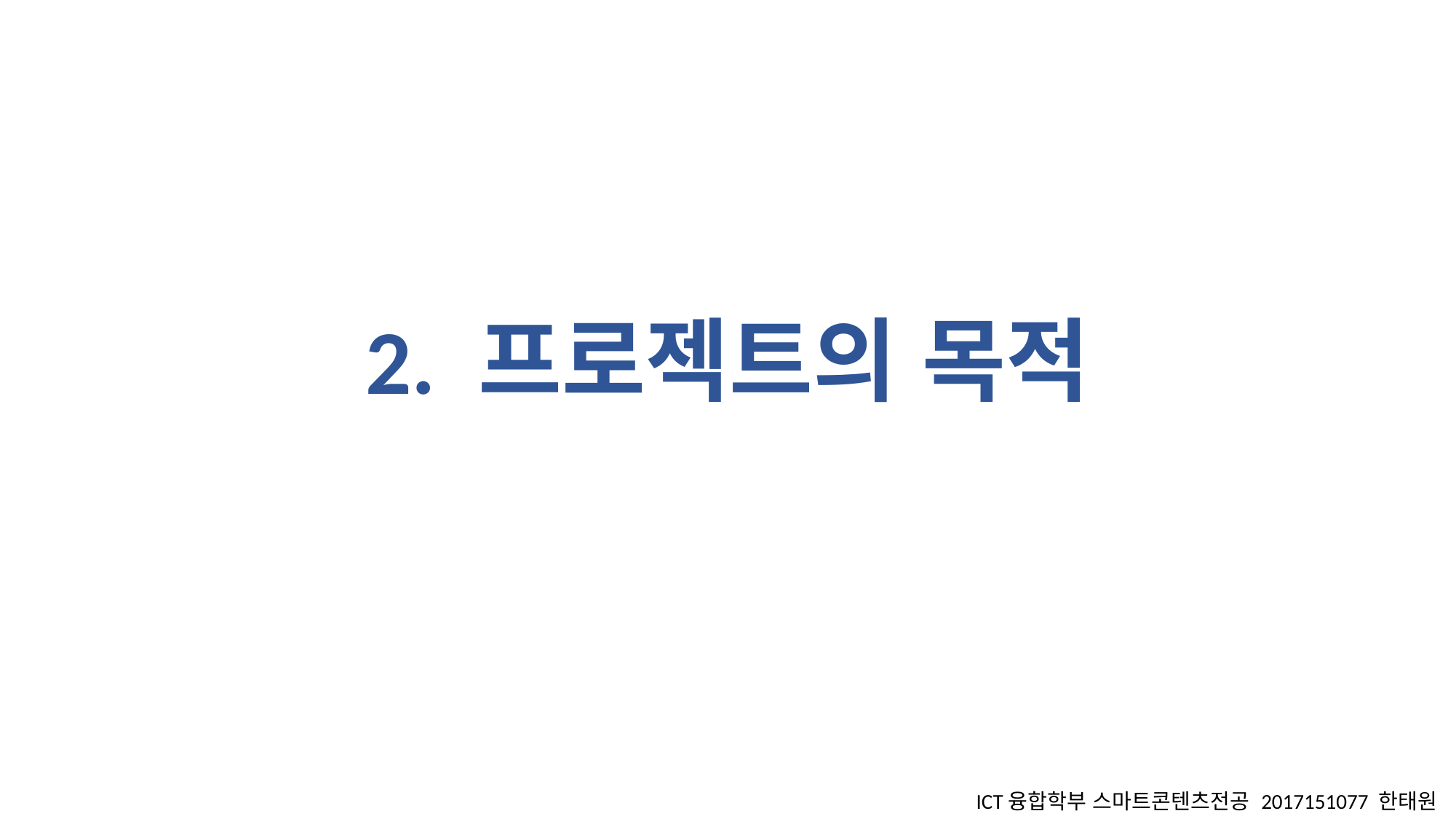

# 2. 프로젝트의 목적
ICT융합학부 스마트콘텐츠전공 2017151077 한태원